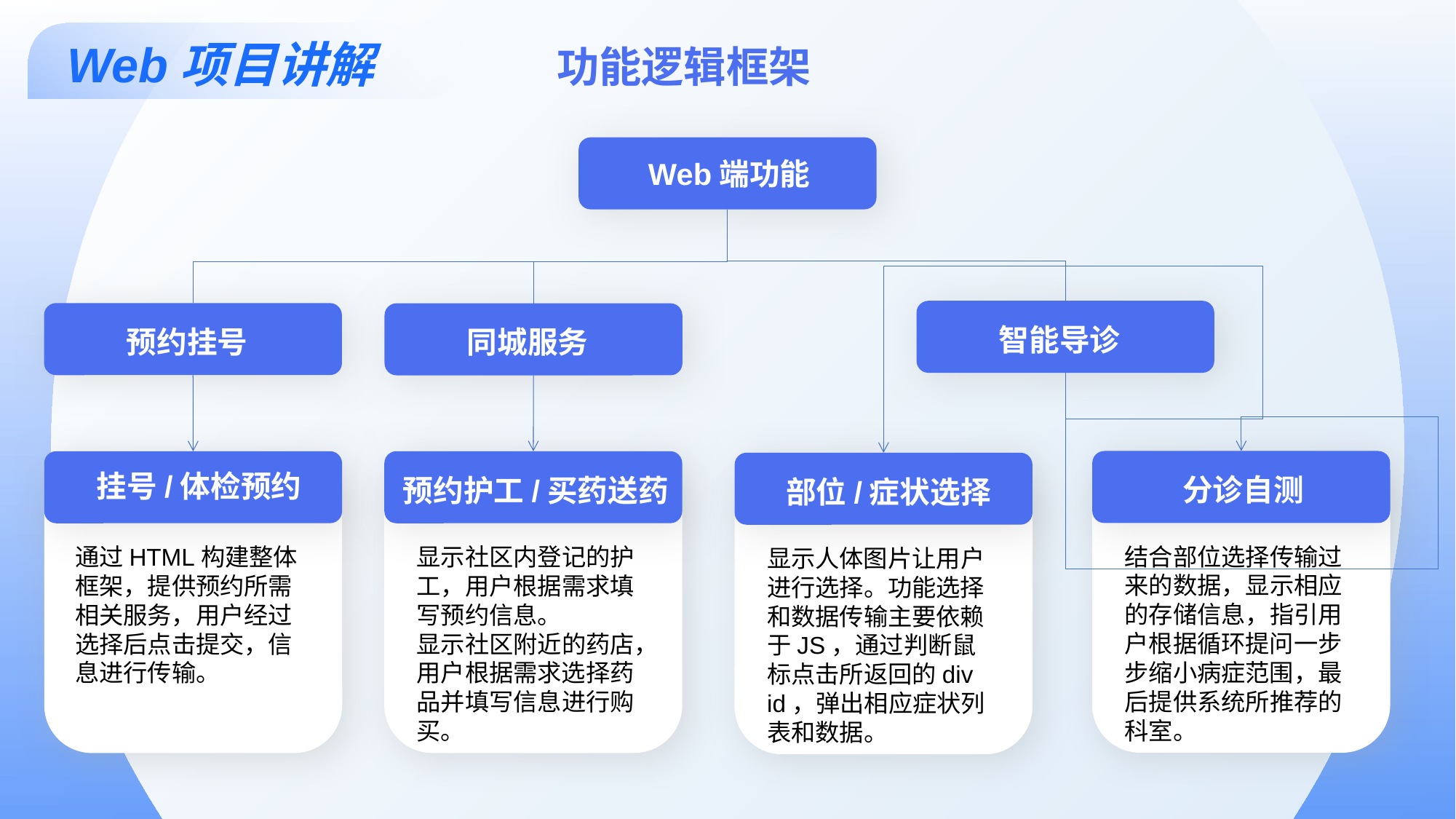

Web项目讲解
功能逻辑框架

Web端功能

智能导诊

预约挂号
同城服务

挂号/体检预约

分诊自测

预约护工/买药送药

部位/症状选择
结合部位选择传输过来的数据，显示相应的存储信息，指引用户根据循环提问一步步缩小病症范围，最后提供系统所推荐的科室。
通过HTML构建整体框架，提供预约所需相关服务，用户经过选择后点击提交，信息进行传输。
显示社区内登记的护工，用户根据需求填写预约信息。
显示社区附近的药店，用户根据需求选择药品并填写信息进行购买。
显示人体图片让用户进行选择。功能选择和数据传输主要依赖于JS，通过判断鼠标点击所返回的div id，弹出相应症状列表和数据。